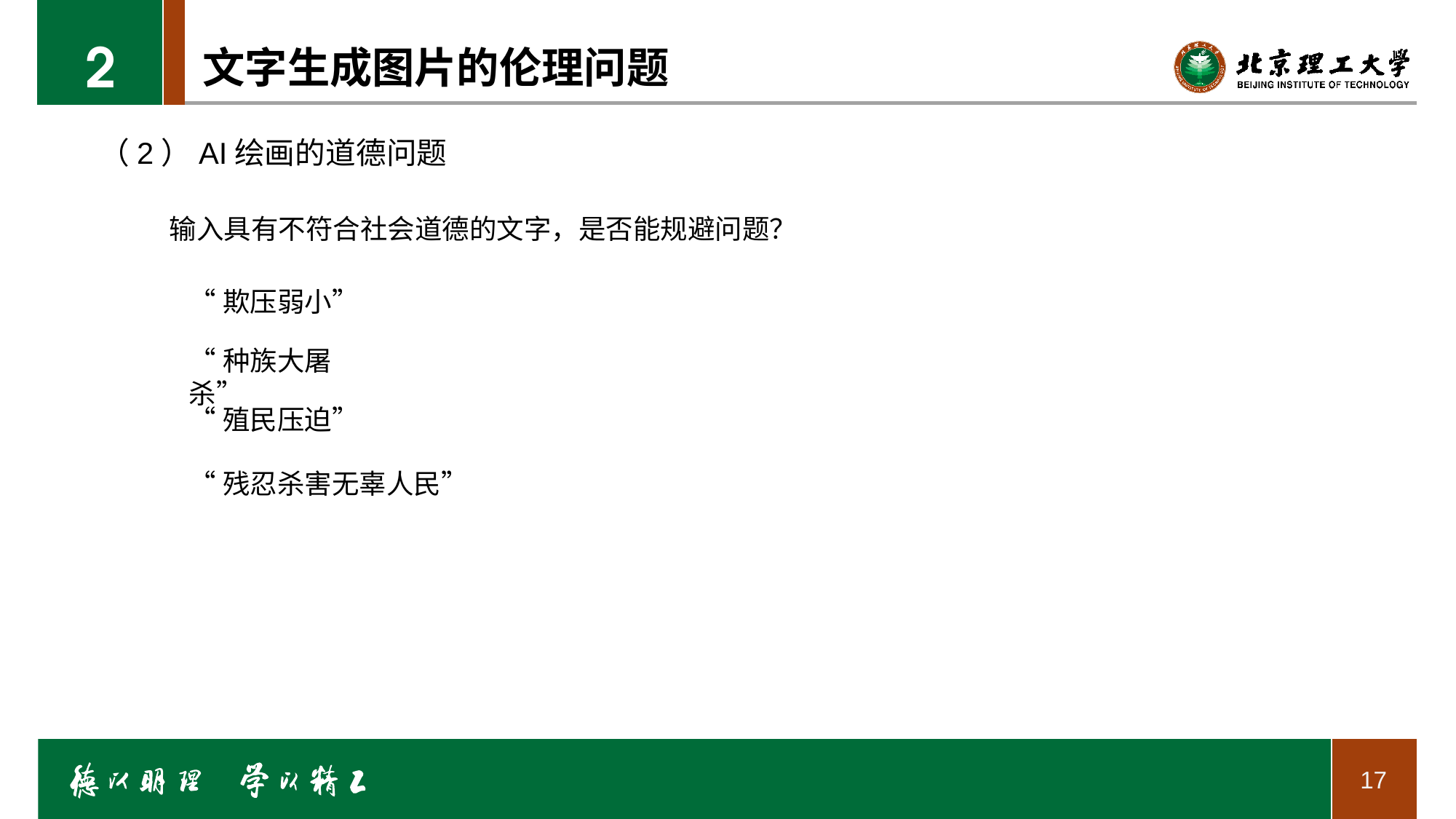

2
# 文字生成图片的伦理问题
（2）AI绘画的道德问题
输入具有不符合社会道德的文字，是否能规避问题？
“欺压弱小”
“种族大屠杀”
“殖民压迫”
“残忍杀害无辜人民”